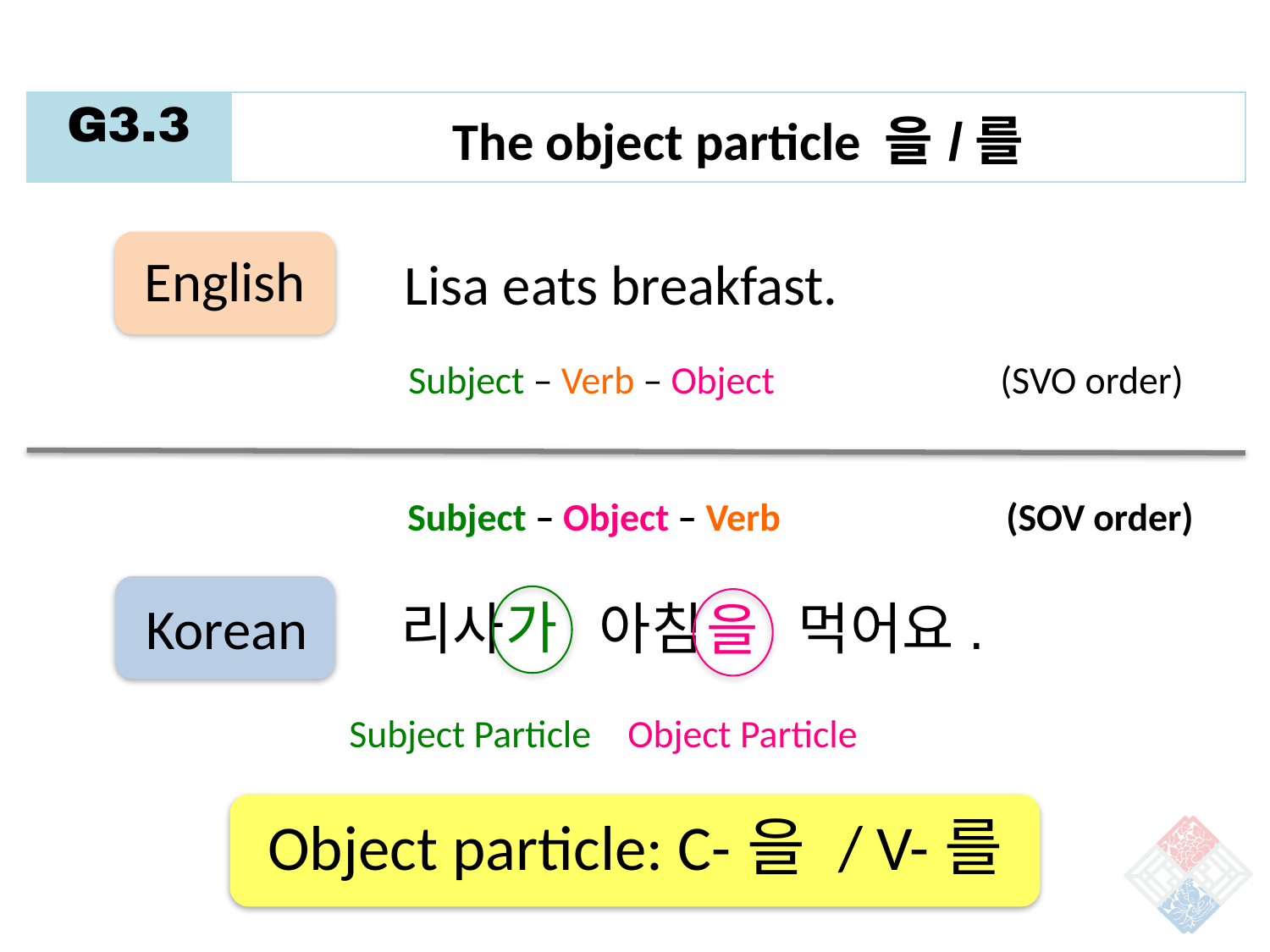

| G3.3 | The object particle 을/를 |
| --- | --- |

English
Lisa eats breakfast.
Subject – Verb – Object                          (SVO order)
Subject – Object – Verb                          (SOV order)

가

Korean
리사      아침      먹어요.
을

Subject Particle
Object Particle

Object particle: C-을 / V-를